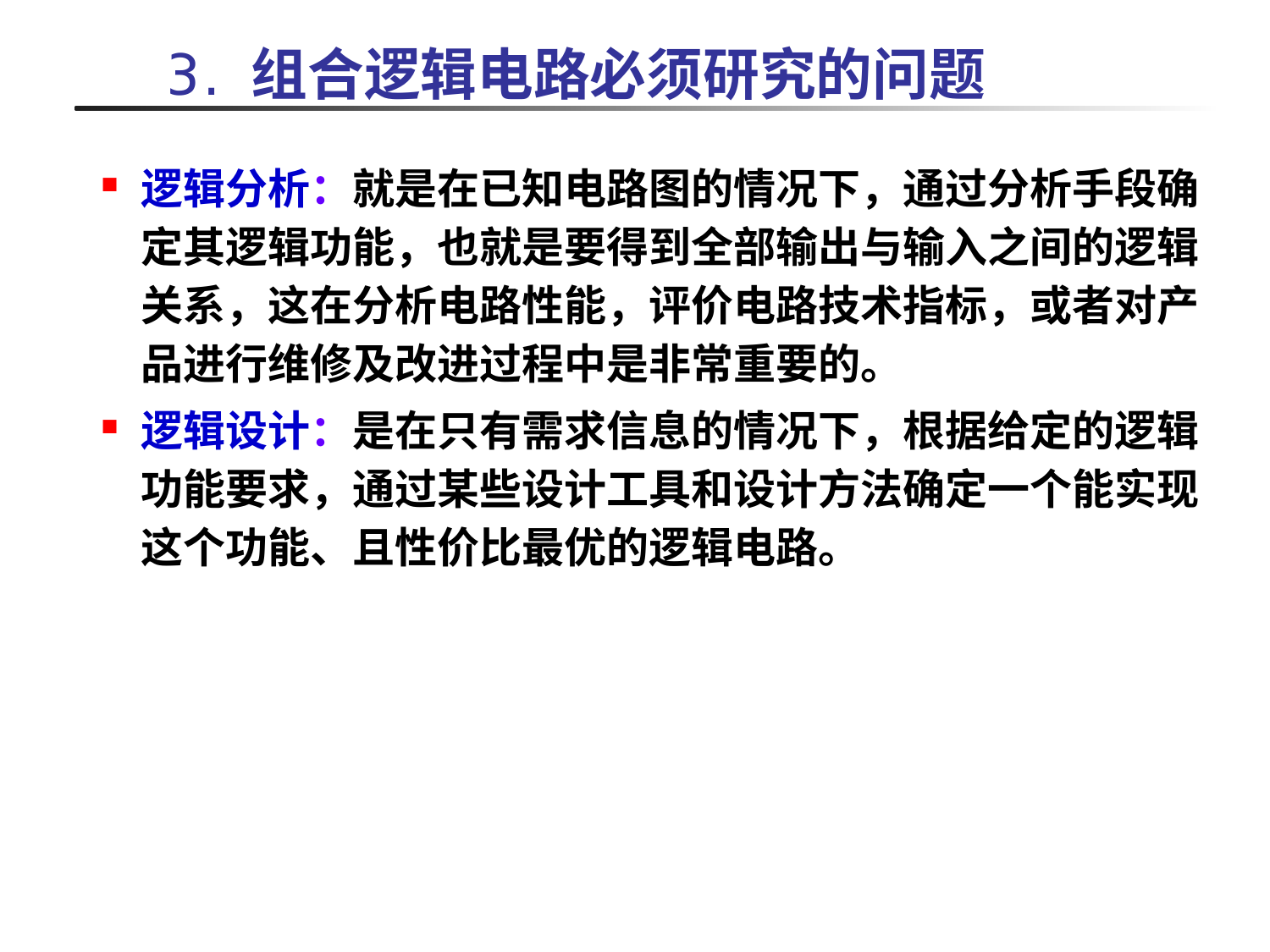

# 3. 组合逻辑电路必须研究的问题
逻辑分析：就是在已知电路图的情况下，通过分析手段确定其逻辑功能，也就是要得到全部输出与输入之间的逻辑关系，这在分析电路性能，评价电路技术指标，或者对产品进行维修及改进过程中是非常重要的。
逻辑设计：是在只有需求信息的情况下，根据给定的逻辑功能要求，通过某些设计工具和设计方法确定一个能实现这个功能、且性价比最优的逻辑电路。